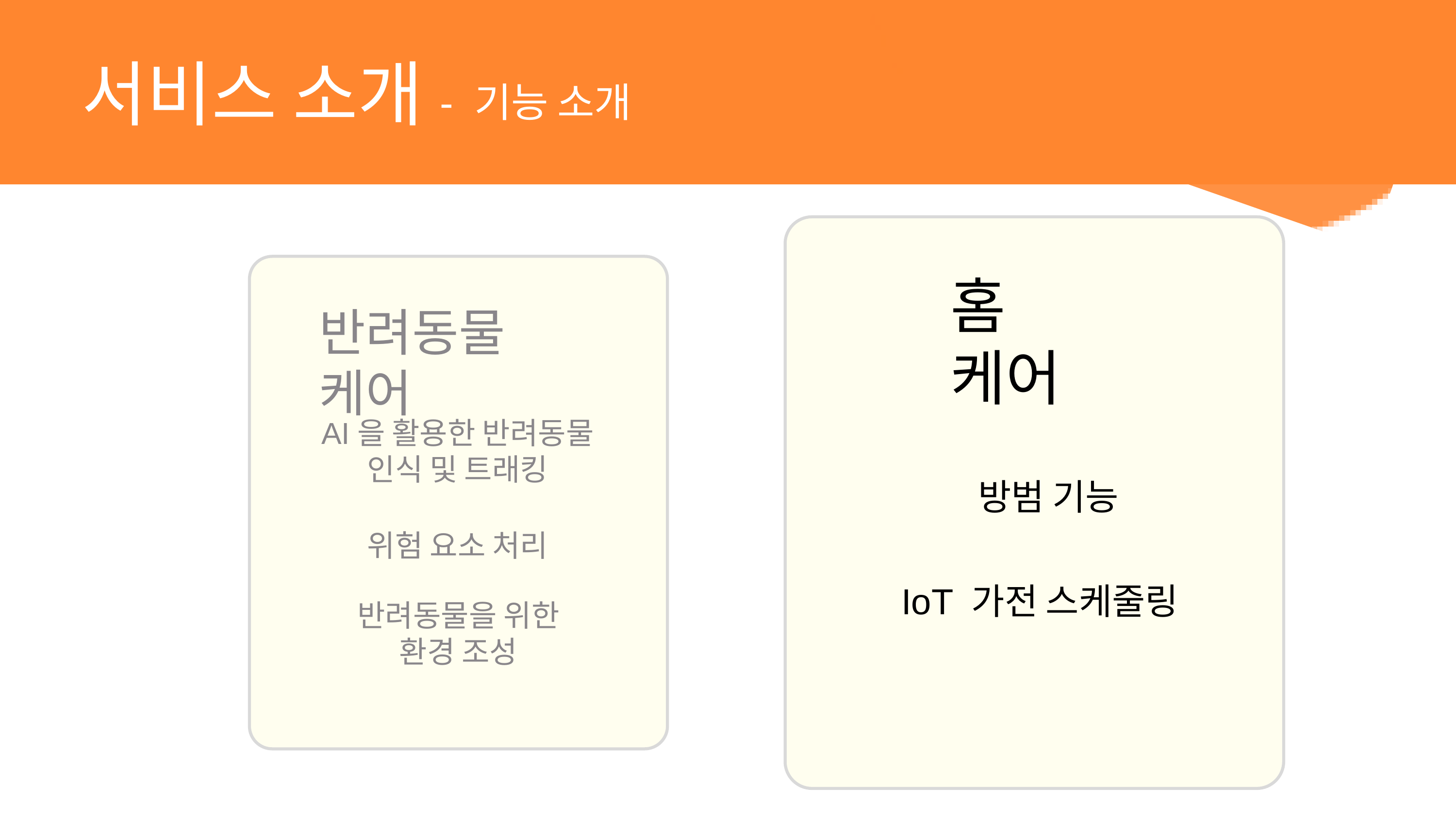

서비스 소개
 - 기능 소개

홈 케어
 방범 기능
IoT 가전 스케줄링

반려동물 케어
AI을 활용한 반려동물 인식 및 트래킹
위험 요소 처리
반려동물을 위한 환경 조성